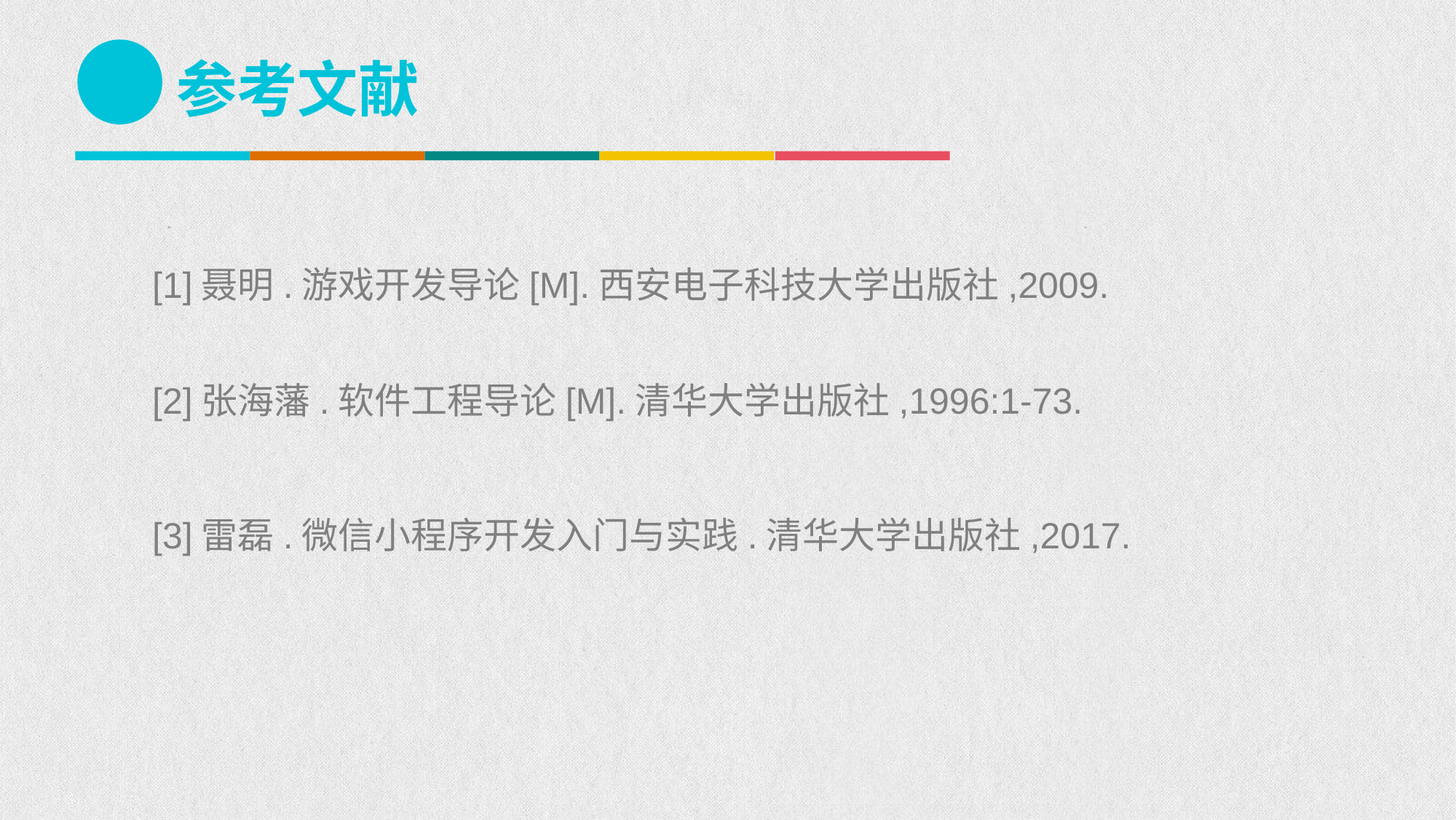

参考文献

[1]聂明.游戏开发导论[M].西安电子科技大学出版社,2009.

[2]张海藩.软件工程导论[M].清华大学出版社,1996:1-73.

[3]雷磊.微信小程序开发入门与实践.清华大学出版社,2017.